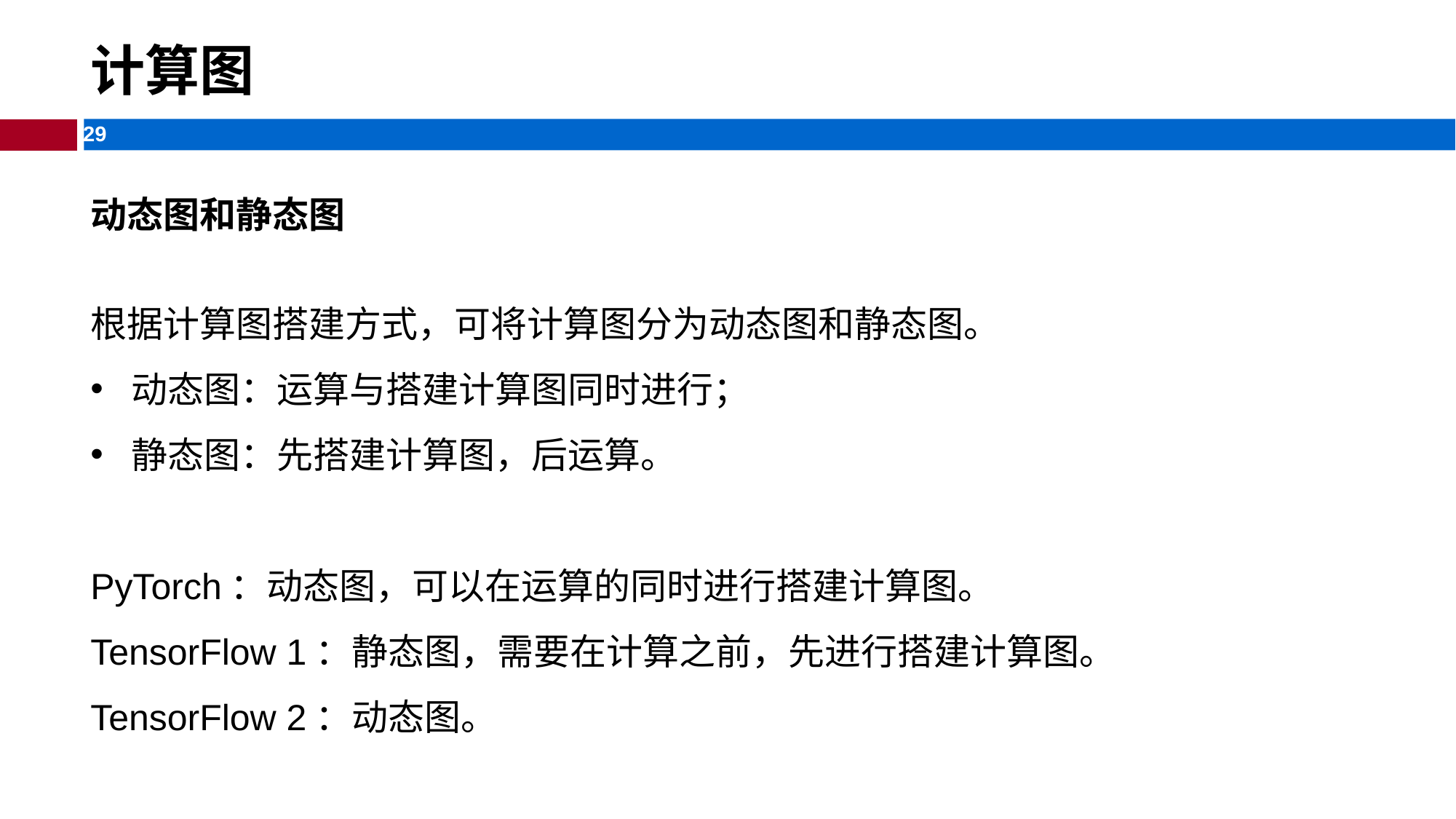

# 计算图
动态图和静态图
根据计算图搭建方式，可将计算图分为动态图和静态图。
动态图：运算与搭建计算图同时进行；
静态图：先搭建计算图，后运算。

PyTorch：动态图，可以在运算的同时进行搭建计算图。
TensorFlow 1：静态图，需要在计算之前，先进行搭建计算图。
TensorFlow 2：动态图。